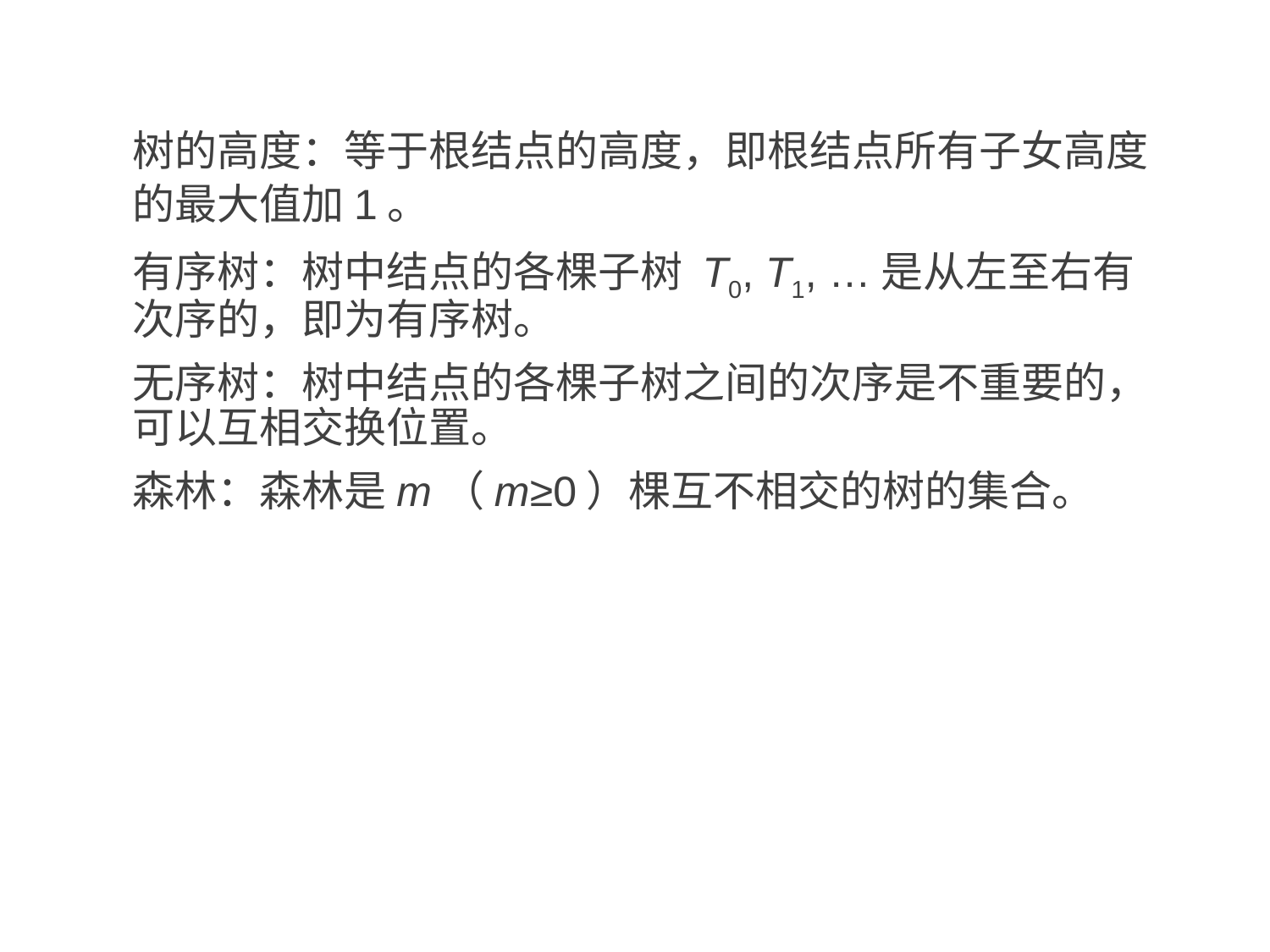

树的高度：等于根结点的高度，即根结点所有子女高度的最大值加1。
有序树：树中结点的各棵子树 T0, T1, …是从左至右有次序的，即为有序树。
无序树：树中结点的各棵子树之间的次序是不重要的，可以互相交换位置。
森林：森林是m（m≥0）棵互不相交的树的集合。